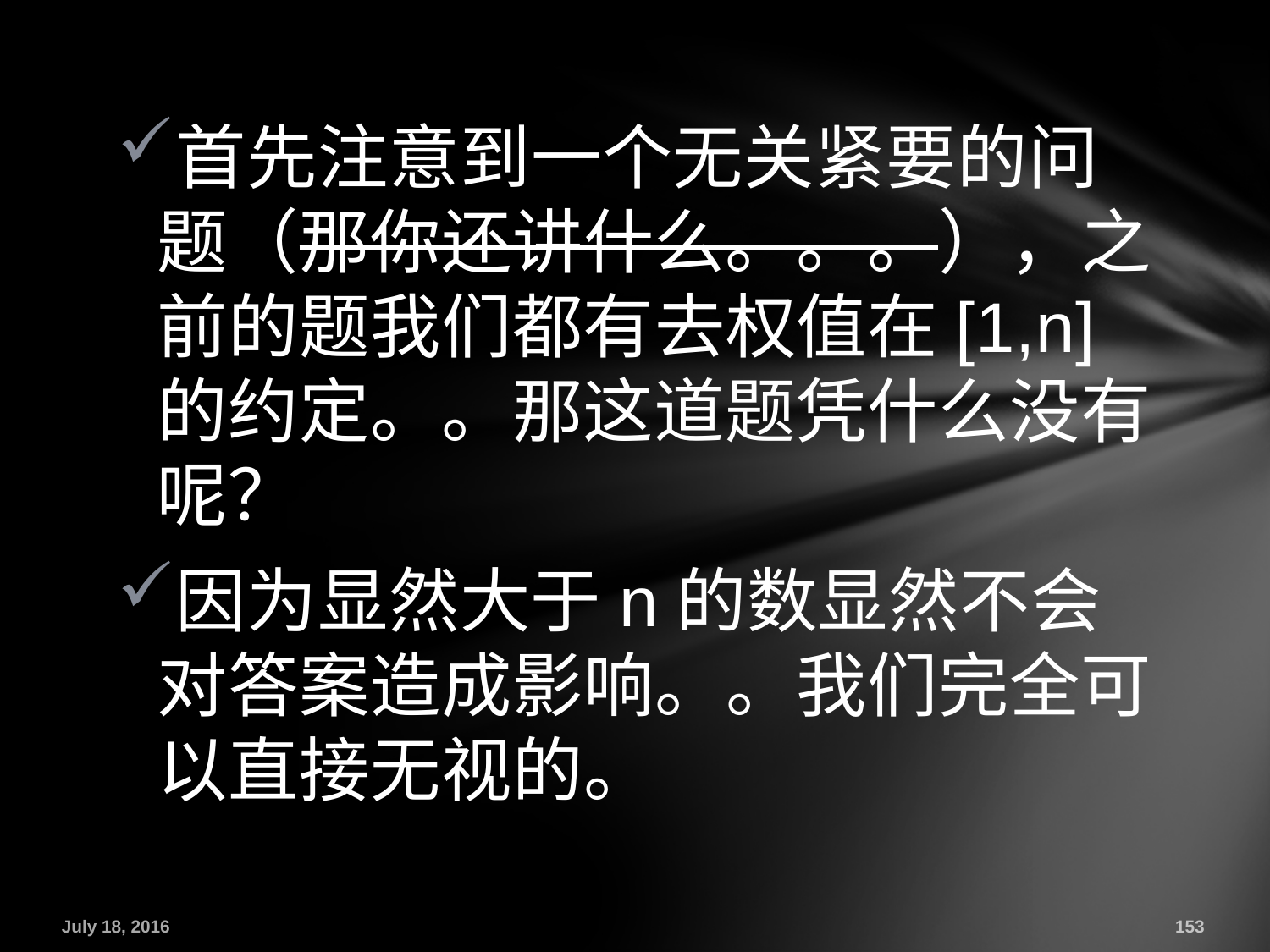

首先注意到一个无关紧要的问题（那你还讲什么。。。），之前的题我们都有去权值在[1,n]的约定。。那这道题凭什么没有呢？
因为显然大于n的数显然不会对答案造成影响。。我们完全可以直接无视的。
July 18, 2016

153